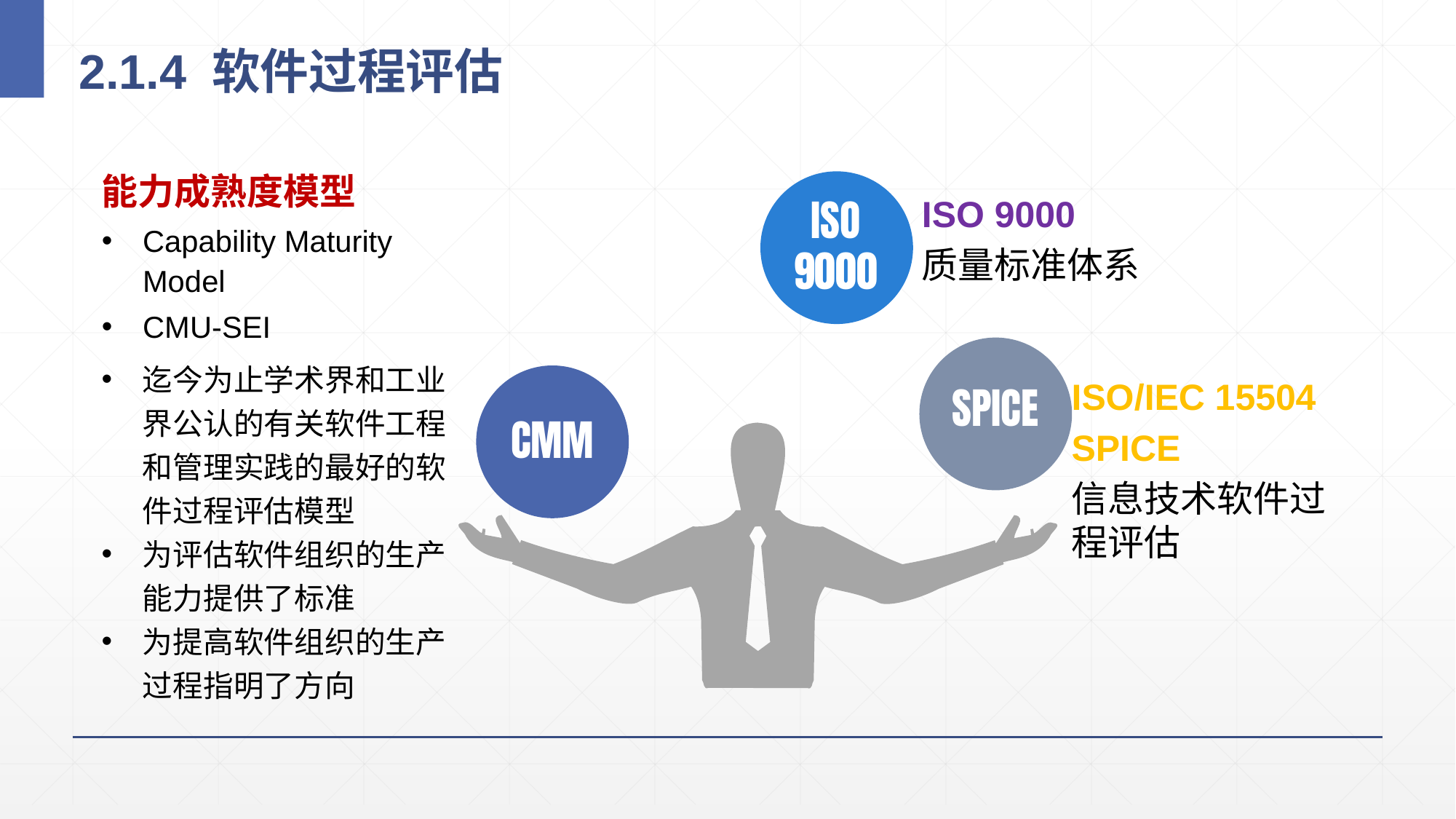

# 2.1.4 软件过程评估
能力成熟度模型
Capability Maturity Model
CMU-SEI

ISO
9000
ISO 9000
质量标准体系

SPICE
迄今为止学术界和工业界公认的有关软件工程和管理实践的最好的软件过程评估模型
为评估软件组织的生产能力提供了标准
为提高软件组织的生产过程指明了方向

CMM
ISO/IEC 15504
SPICE
信息技术软件过程评估